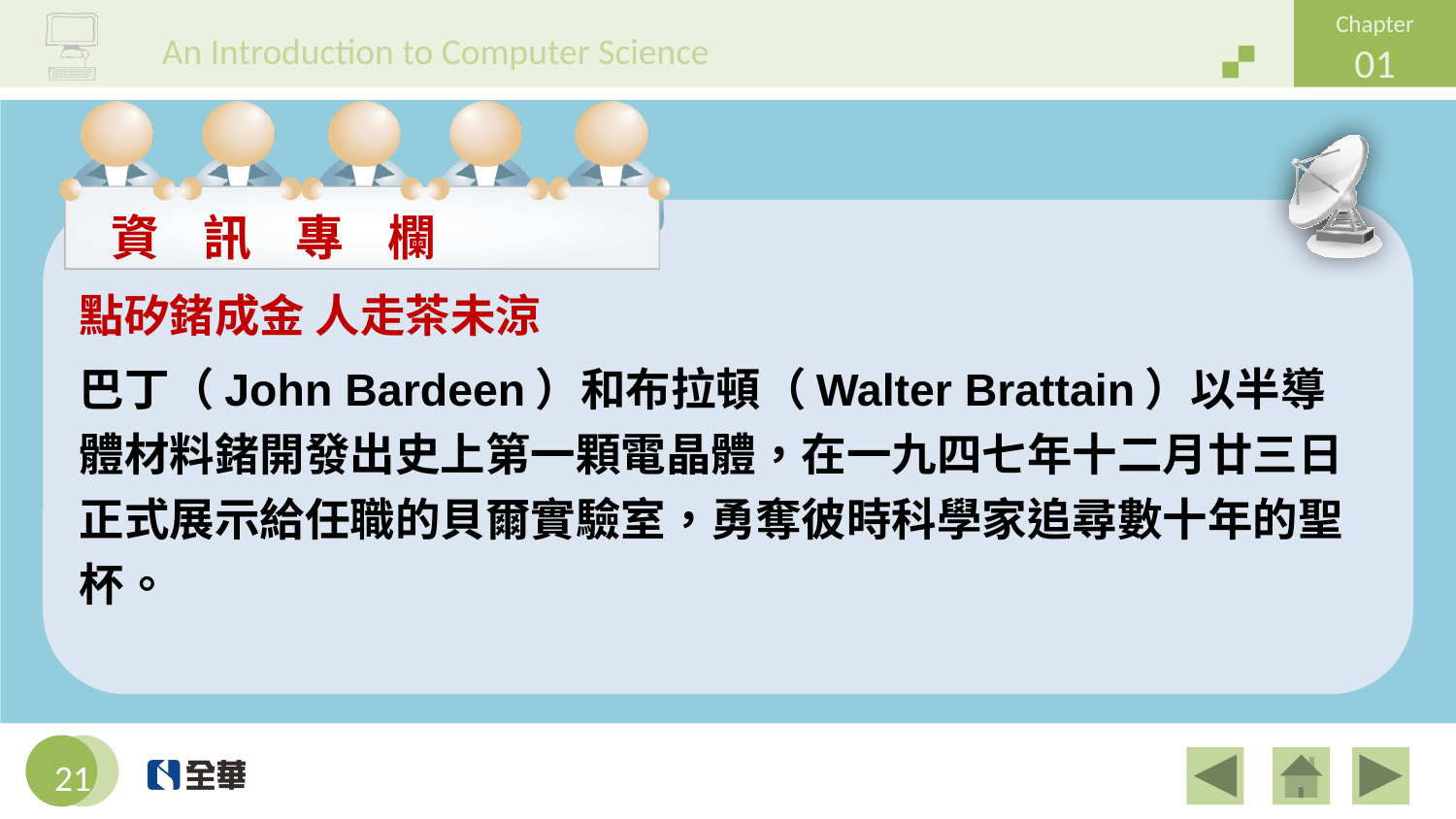

點矽鍺成金 人走茶未涼
巴丁（John Bardeen）和布拉頓（Walter Brattain）以半導體材料鍺開發出史上第一顆電晶體，在一九四七年十二月廿三日正式展示給任職的貝爾實驗室，勇奪彼時科學家追尋數十年的聖杯。